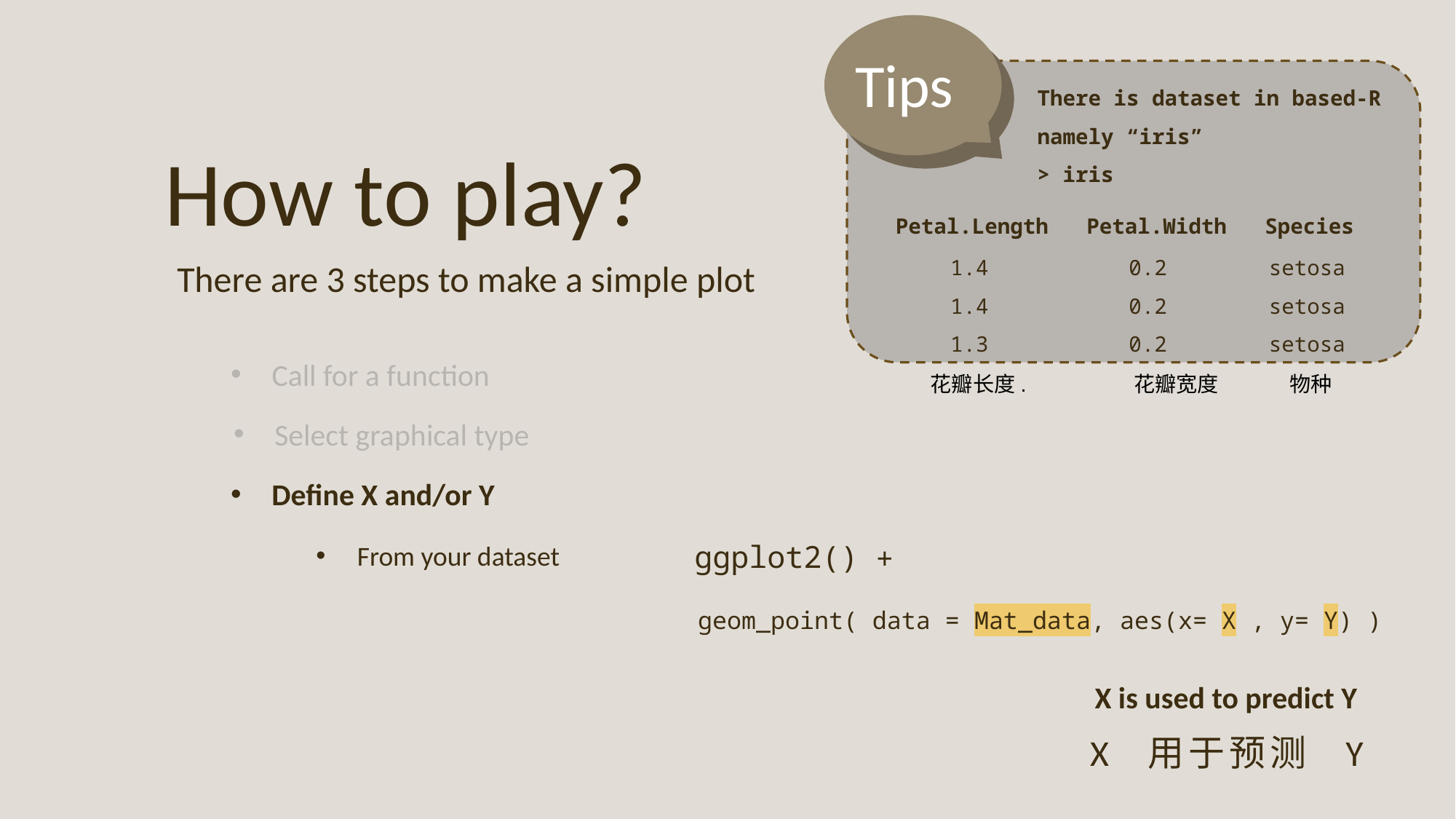

Tips

There is dataset in based-R namely “iris”
> iris
How to play?
Petal.Length   Petal.Width   Species
1.4           0.2        setosa
1.4           0.2        setosa
1.3           0.2        setosa
There are 3 steps to make a simple plot
Call for a function
花瓣长度.                 花瓣宽度               物种
Select graphical type
Define X and/or Y
ggplot2()
+
From your dataset
geom_point( data = Mat_data, aes(x= X , y= Y) )
X is used to predict Y
X  用于预测  Y